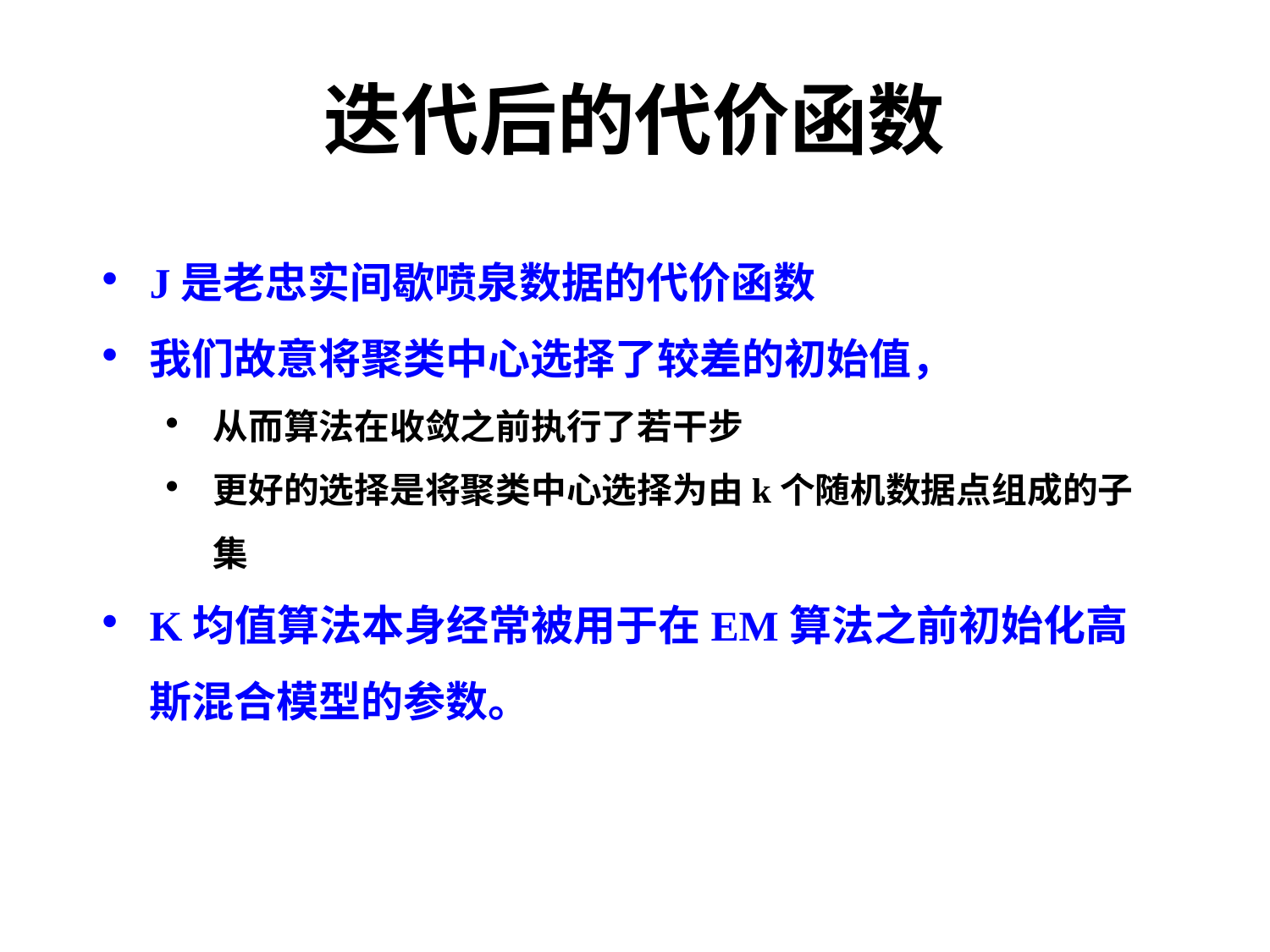

# 迭代后的代价函数
J是老忠实间歇喷泉数据的代价函数
我们故意将聚类中⼼选择了较差的初始值，
从⽽算法在收敛之前执⾏了若⼲步
更好的选择是将聚类中⼼选择为由k个随机数据点组成的⼦集
K均值算法本身经常被用于在EM算法之前初始化高斯混合模型的参数。
19